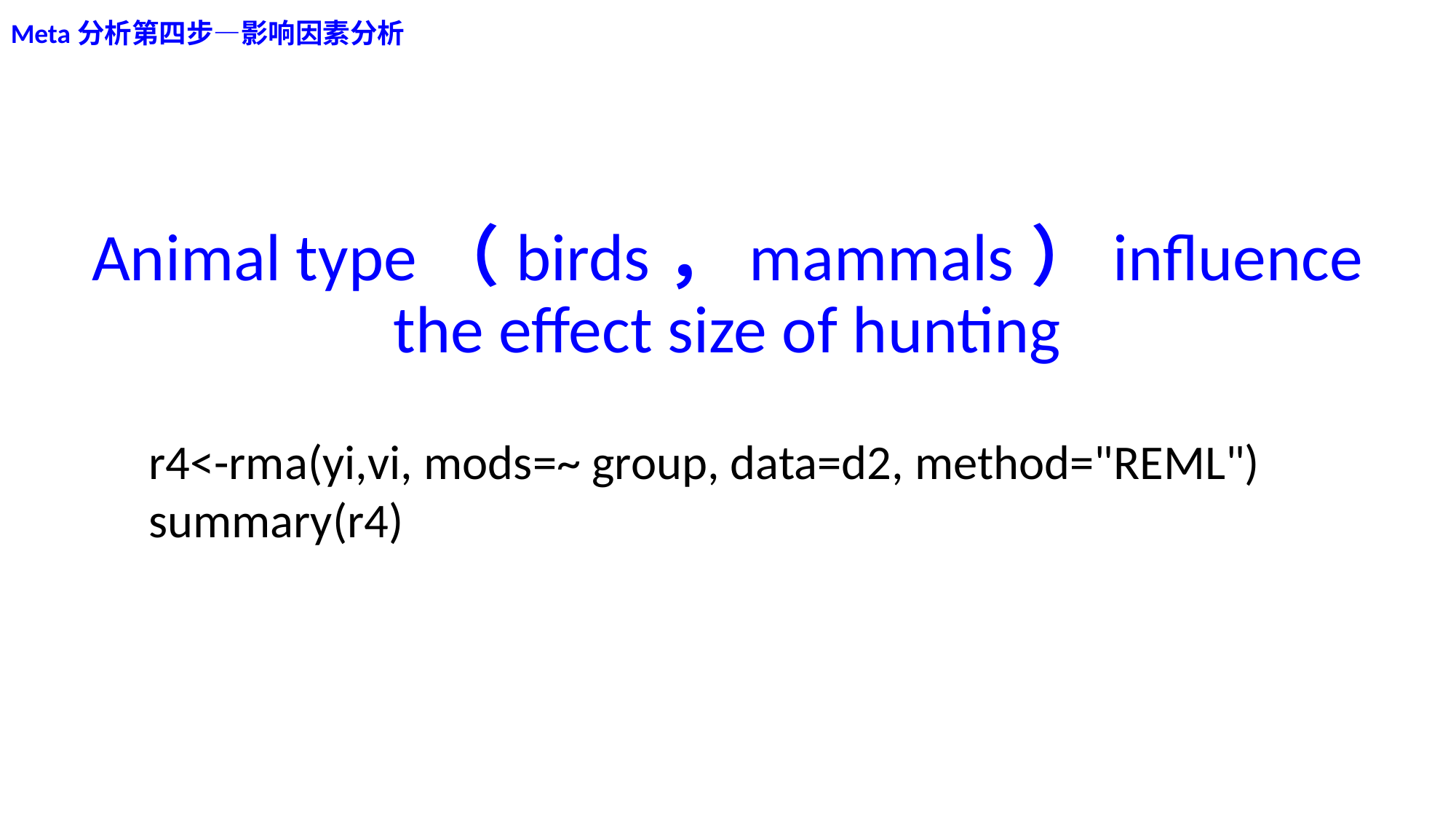

Meta分析第四步—影响因素分析
# Animal type（birds，mammals）influence the effect size of hunting
r4<-rma(yi,vi, mods=~ group, data=d2, method="REML")
summary(r4)